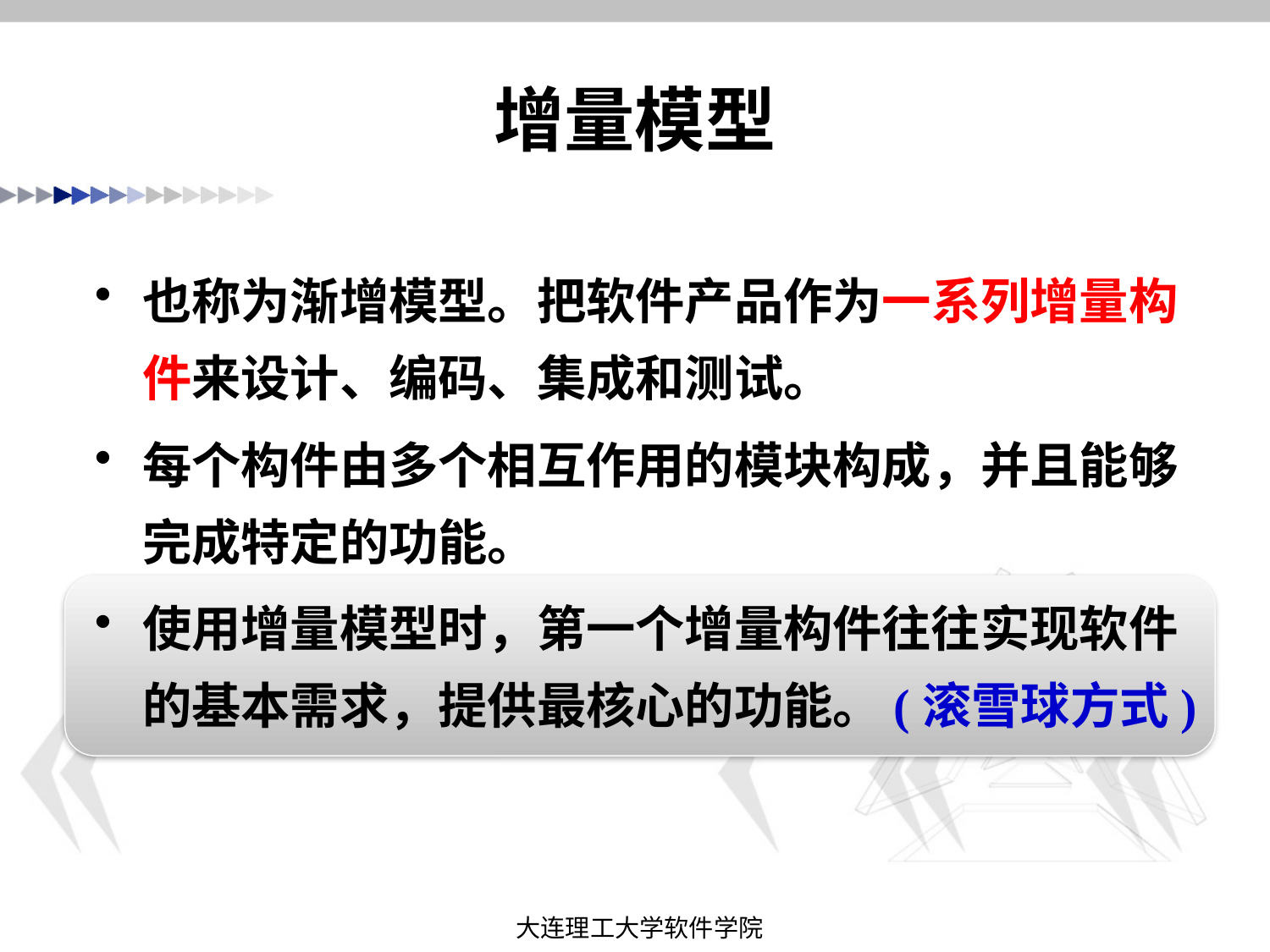

# 增量模型
也称为渐增模型。把软件产品作为一系列增量构件来设计、编码、集成和测试。
每个构件由多个相互作用的模块构成，并且能够完成特定的功能。
使用增量模型时，第一个增量构件往往实现软件的基本需求，提供最核心的功能。(滚雪球方式)

大连理工大学软件学院
21